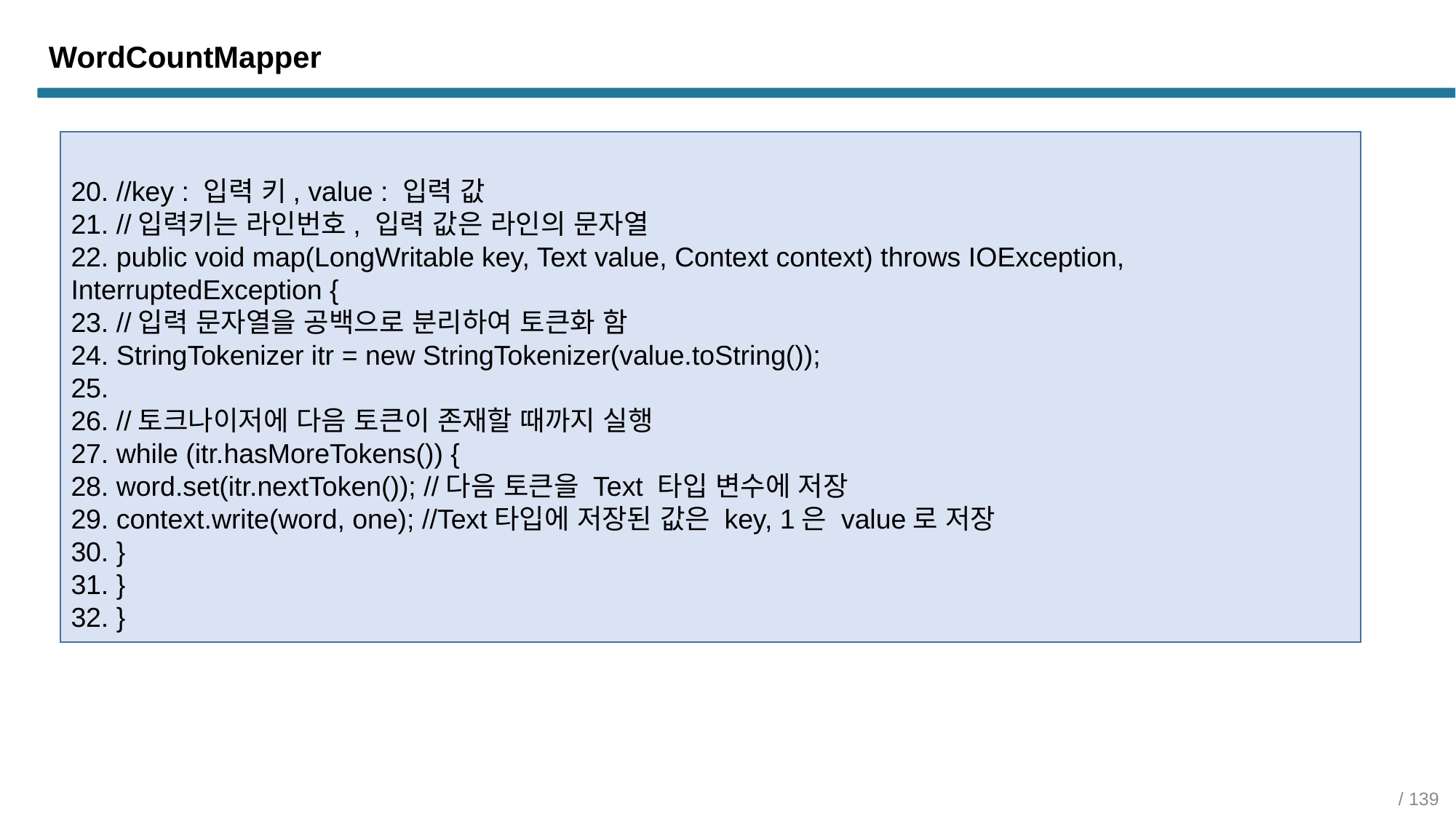

WordCountMapper

20. //key : 입력 키, value : 입력 값
21. //입력키는 라인번호, 입력 값은 라인의 문자열
22. public void map(LongWritable key, Text value, Context context) throws IOException,
InterruptedException {
23. //입력 문자열을 공백으로 분리하여 토큰화 함
24. StringTokenizer itr = new StringTokenizer(value.toString());
25.
26. //토크나이저에 다음 토큰이 존재할 때까지 실행
27. while (itr.hasMoreTokens()) {
28. word.set(itr.nextToken()); //다음 토큰을 Text 타입 변수에 저장
29. context.write(word, one); //Text타입에 저장된 값은 key, 1은 value로 저장
30. }
31. }
32. }
/ 139